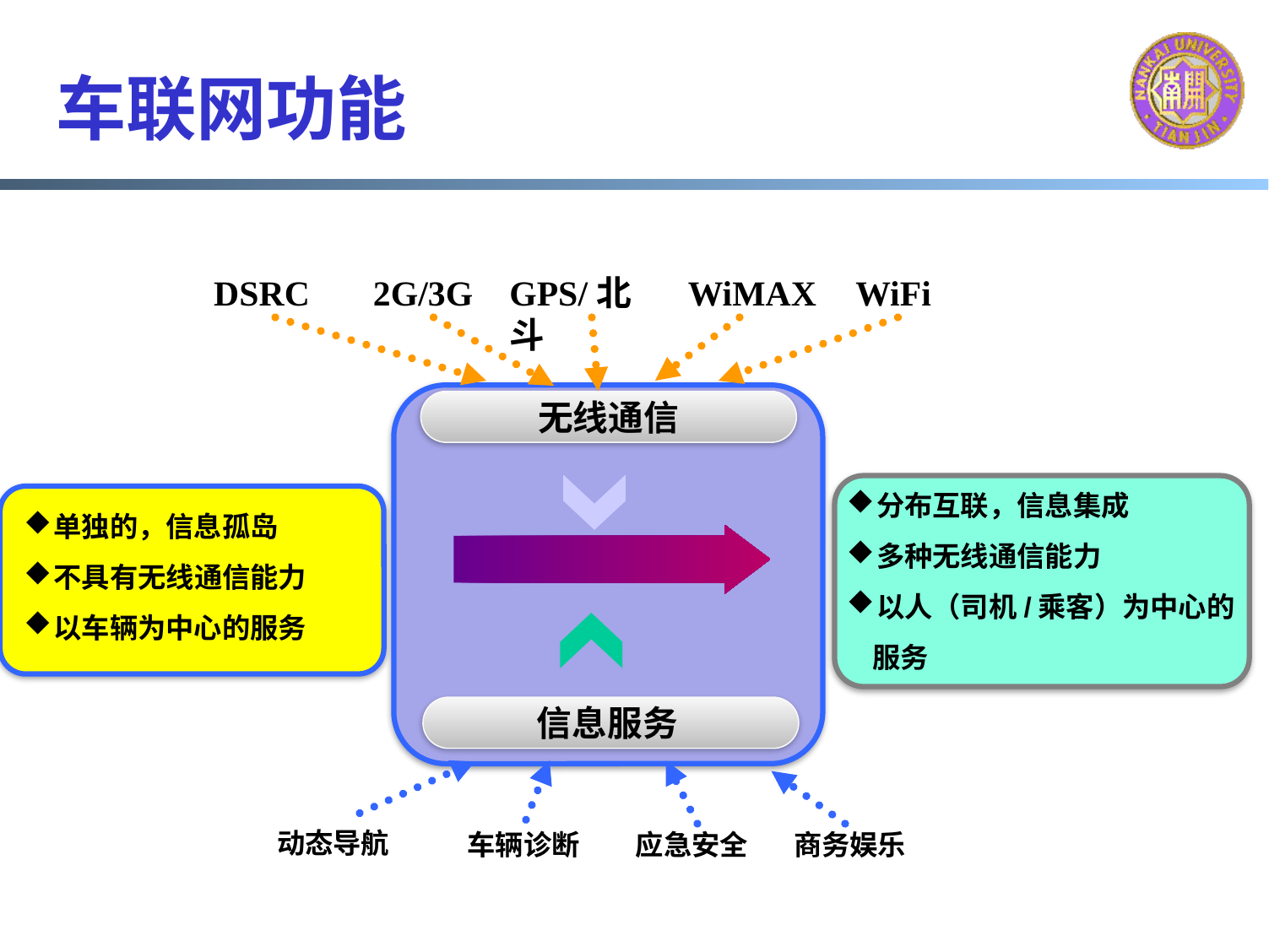

# 车联网功能
DSRC
2G/3G
GPS/北斗
WiMAX
WiFi

无线通信

分布互联，信息集成
多种无线通信能力
以人（司机/乘客）为中心的
   服务

单独的，信息孤岛
不具有无线通信能力
以车辆为中心的服务

信息服务

动态导航
车辆诊断
应急安全
商务娱乐